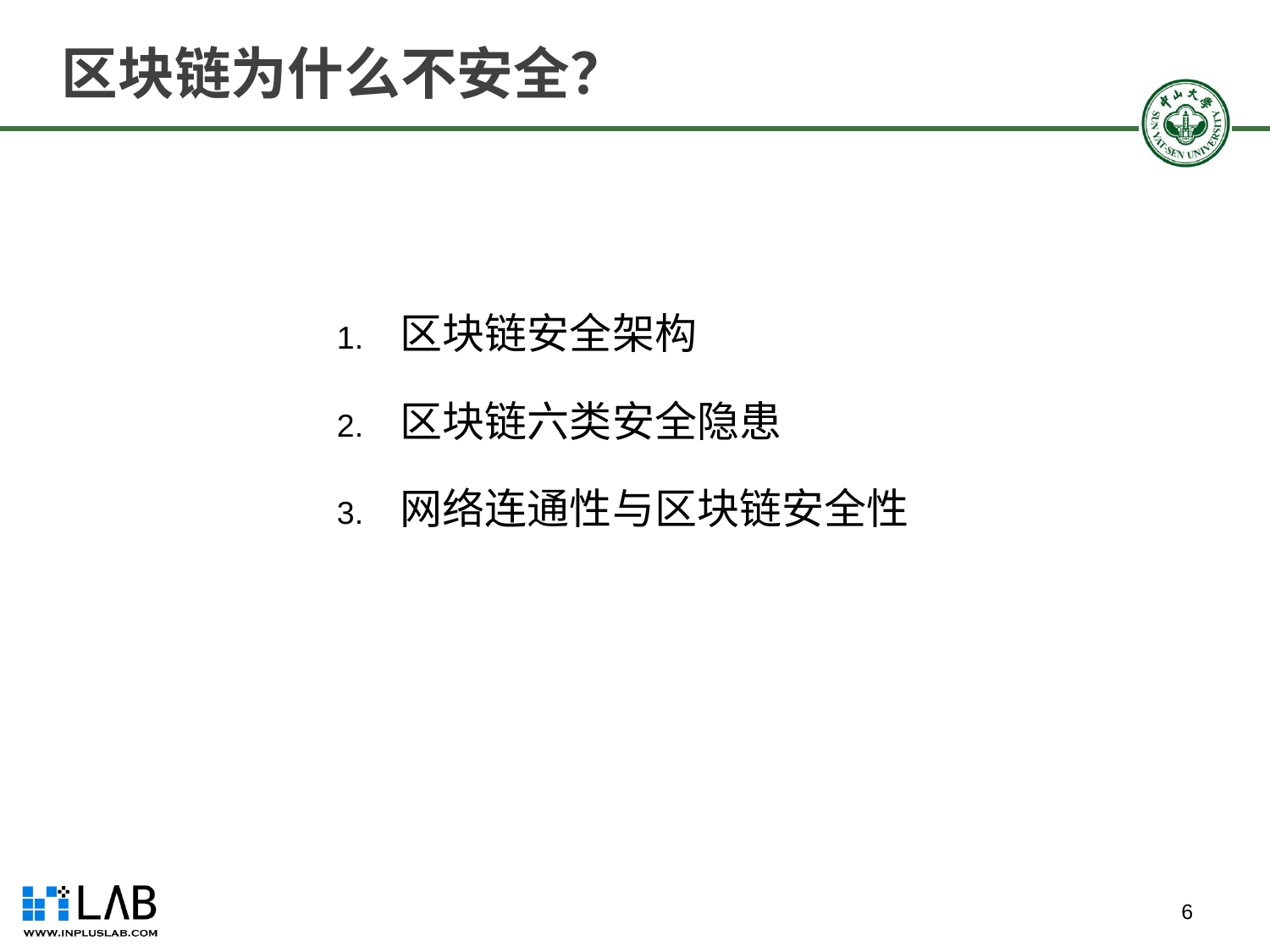

区块链为什么不安全？
#
区块链安全架构
区块链六类安全隐患
网络连通性与区块链安全性